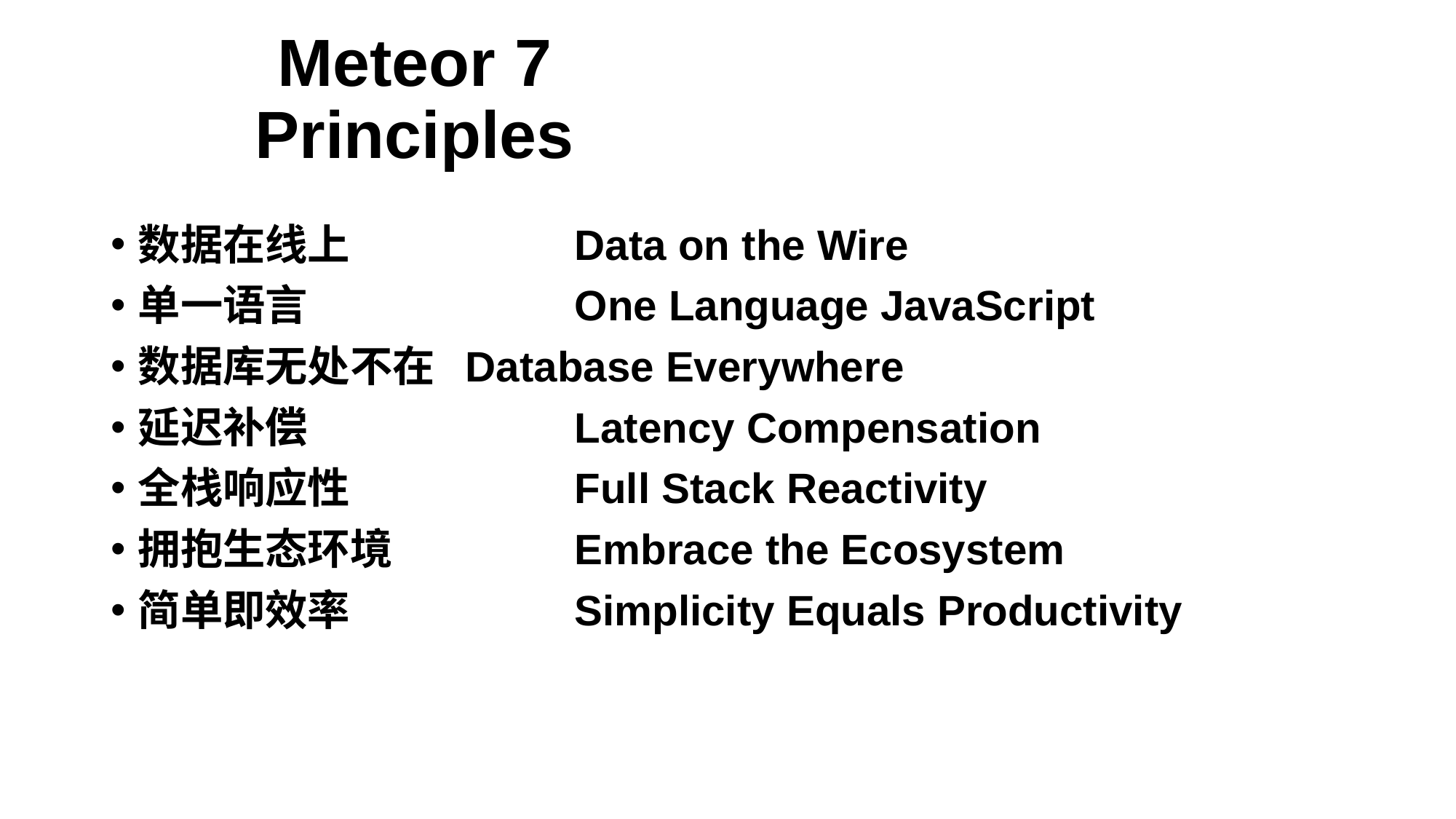

# Meteor 7 Principles
数据在线上 		Data on the Wire
单一语言 			One Language JavaScript
数据库无处不在 	Database Everywhere
延迟补偿 			Latency Compensation
全栈响应性 		Full Stack Reactivity
拥抱生态环境 		Embrace the Ecosystem
简单即效率   		Simplicity Equals Productivity